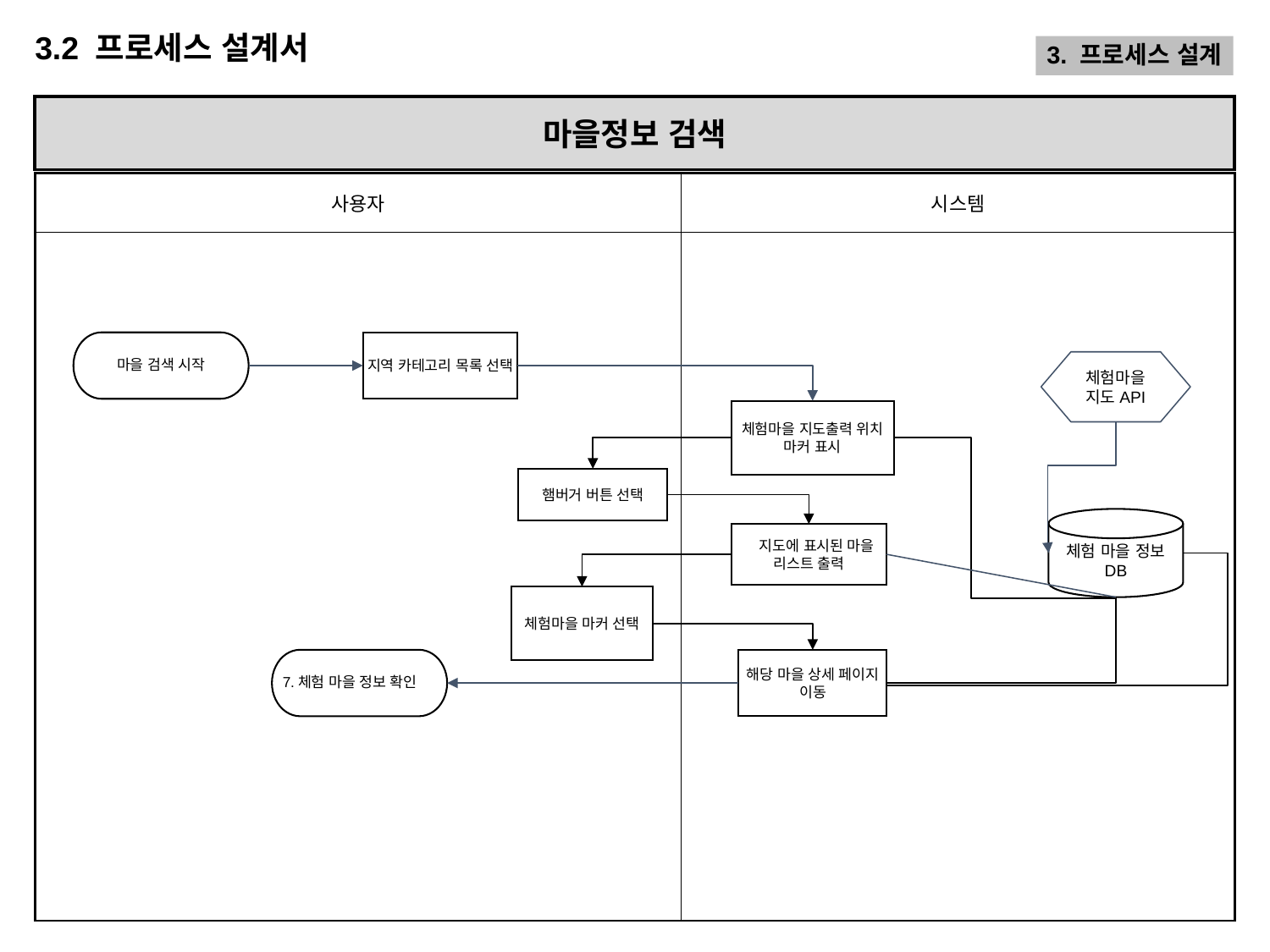

# 3.2 프로세스 설계서
3. 프로세스 설계
3. 프로세스 설계
마을정보 검색
| 사용자 | 시스템 |
| --- | --- |
|  |  |
마을 검색 시작
지역 카테고리 목록 선택
체험마을 지도API
체험마을 지도출력 위치 마커 표시
햄버거 버튼 선택
체험 마을 정보 DB
   지도에 표시된 마을 리스트 출력
체험마을 마커 선택
7.체험 마을 정보 확인
해당 마을 상세 페이지 이동